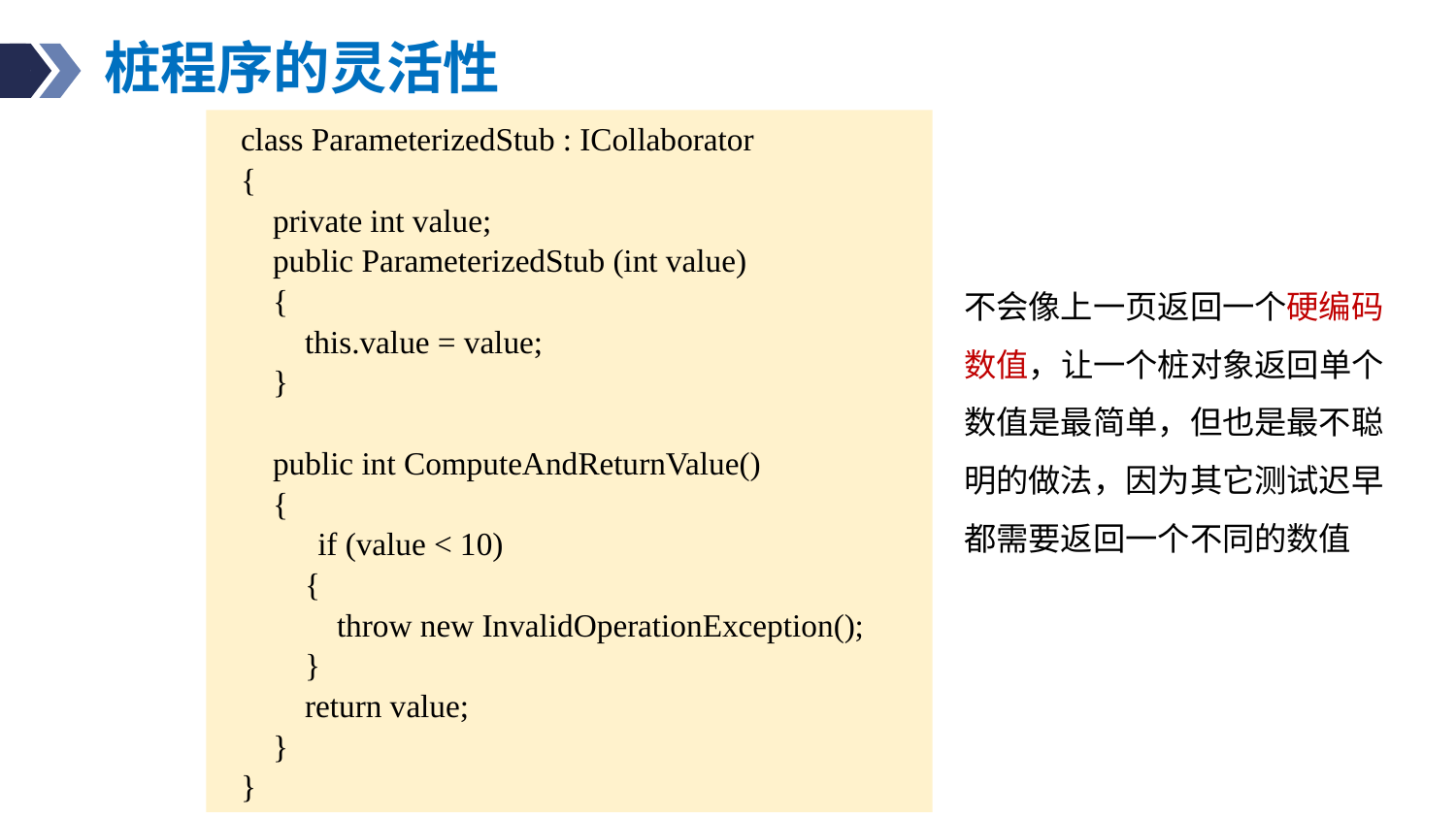

# 桩程序的灵活性
class ParameterizedStub : ICollaborator
{
    private int value;
    public ParameterizedStub (int value)
    {
        this.value = value;
    }

    public int ComputeAndReturnValue()
    {
if (value < 10)
        {
            throw new InvalidOperationException();
        }
        return value;
    }
}
不会像上一页返回一个硬编码数值，让一个桩对象返回单个数值是最简单，但也是最不聪明的做法，因为其它测试迟早都需要返回一个不同的数值